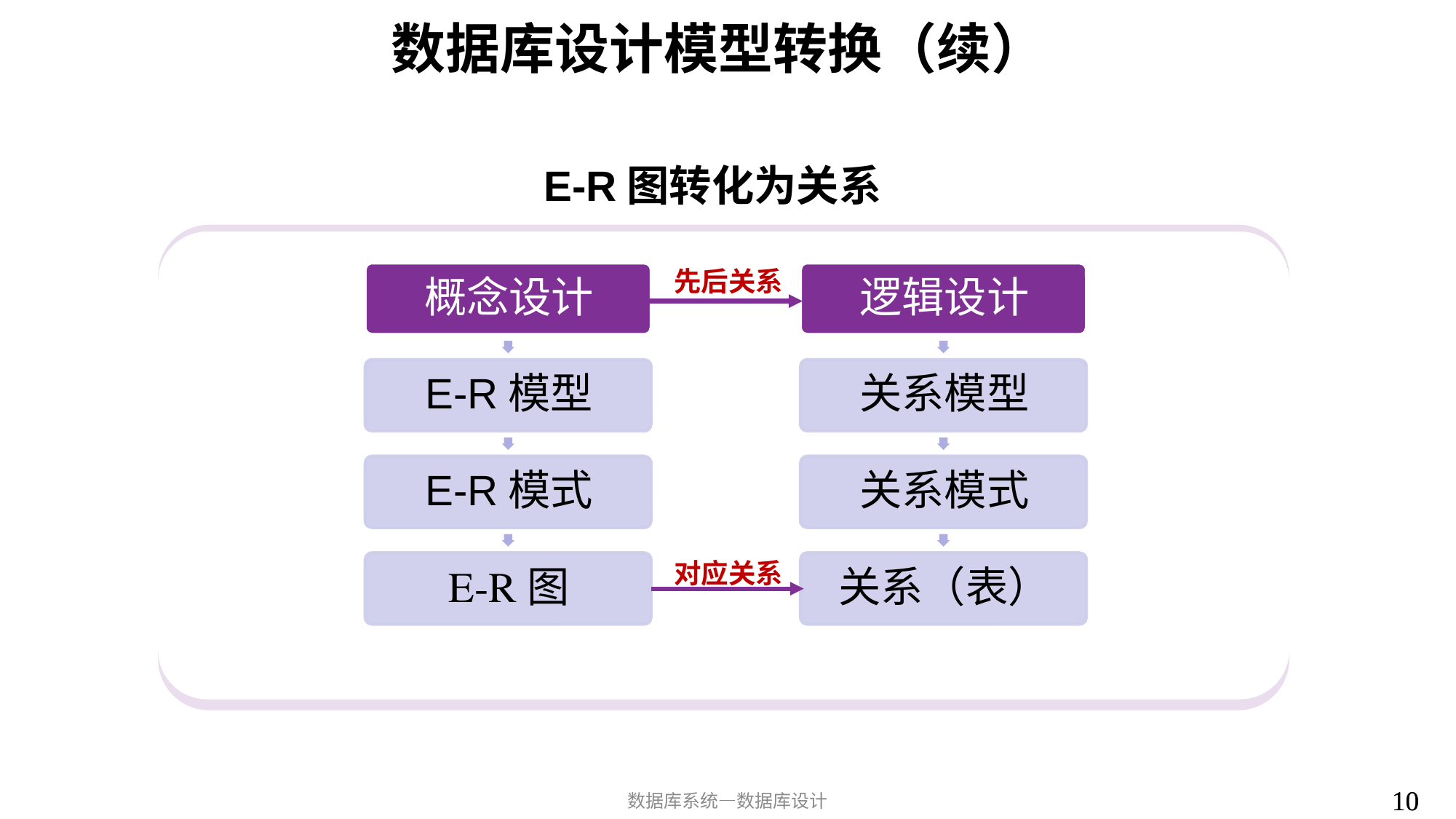

数据库设计模型转换（续）
# E-R图转化为关系

先后关系
概念设计
E-R模型
E-R模式
E-R图
逻辑设计
关系模型
关系模式
关系（表）
对应关系
10
10
数据库系统—数据库设计